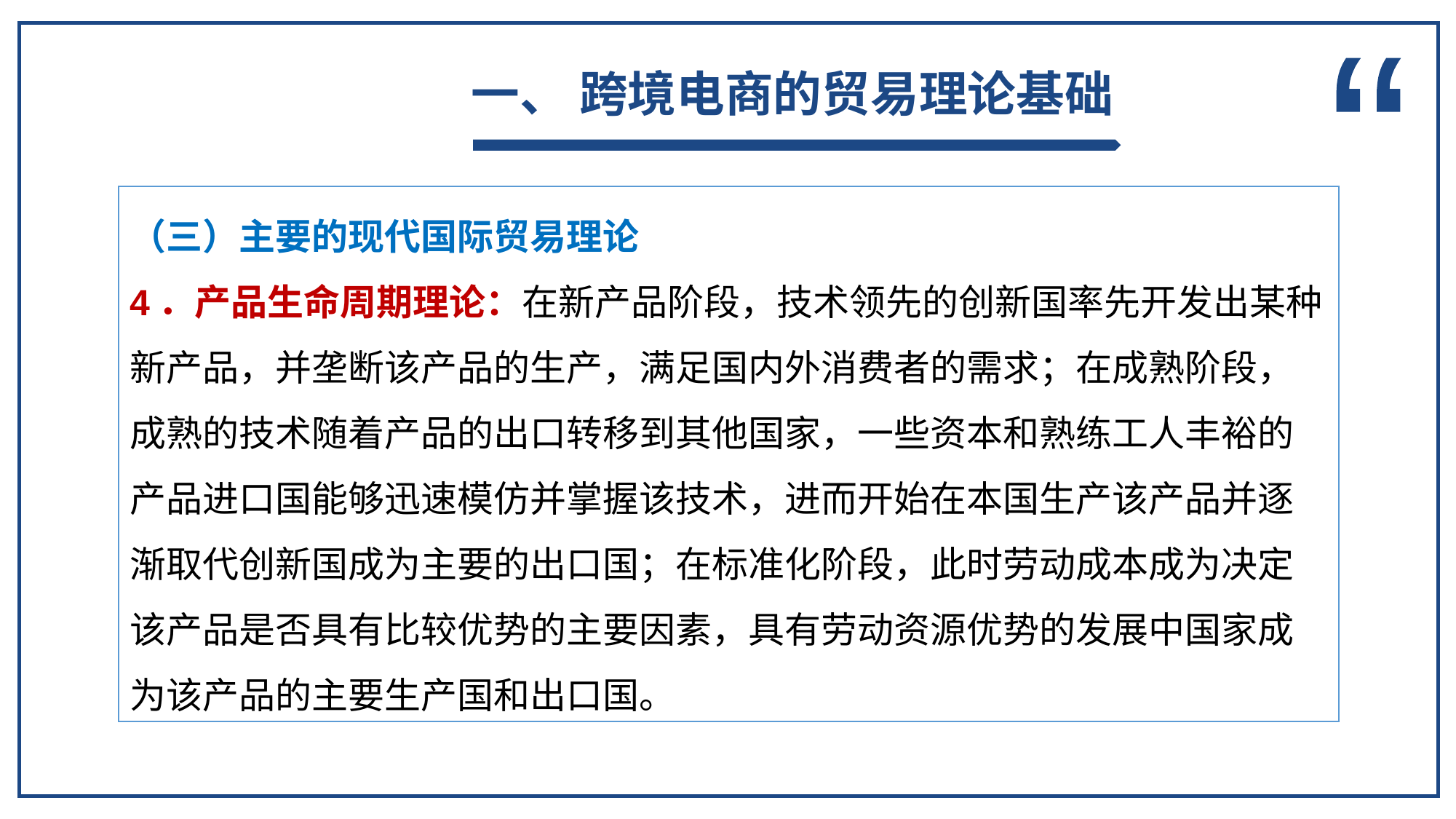

一、 跨境电商的贸易理论基础

“
（三）主要的现代国际贸易理论
4．产品生命周期理论：在新产品阶段，技术领先的创新国率先开发出某种新产品，并垄断该产品的生产，满足国内外消费者的需求；在成熟阶段，成熟的技术随着产品的出口转移到其他国家，一些资本和熟练工人丰裕的产品进口国能够迅速模仿并掌握该技术，进而开始在本国生产该产品并逐渐取代创新国成为主要的出口国；在标准化阶段，此时劳动成本成为决定该产品是否具有比较优势的主要因素，具有劳动资源优势的发展中国家成为该产品的主要生产国和出口国。